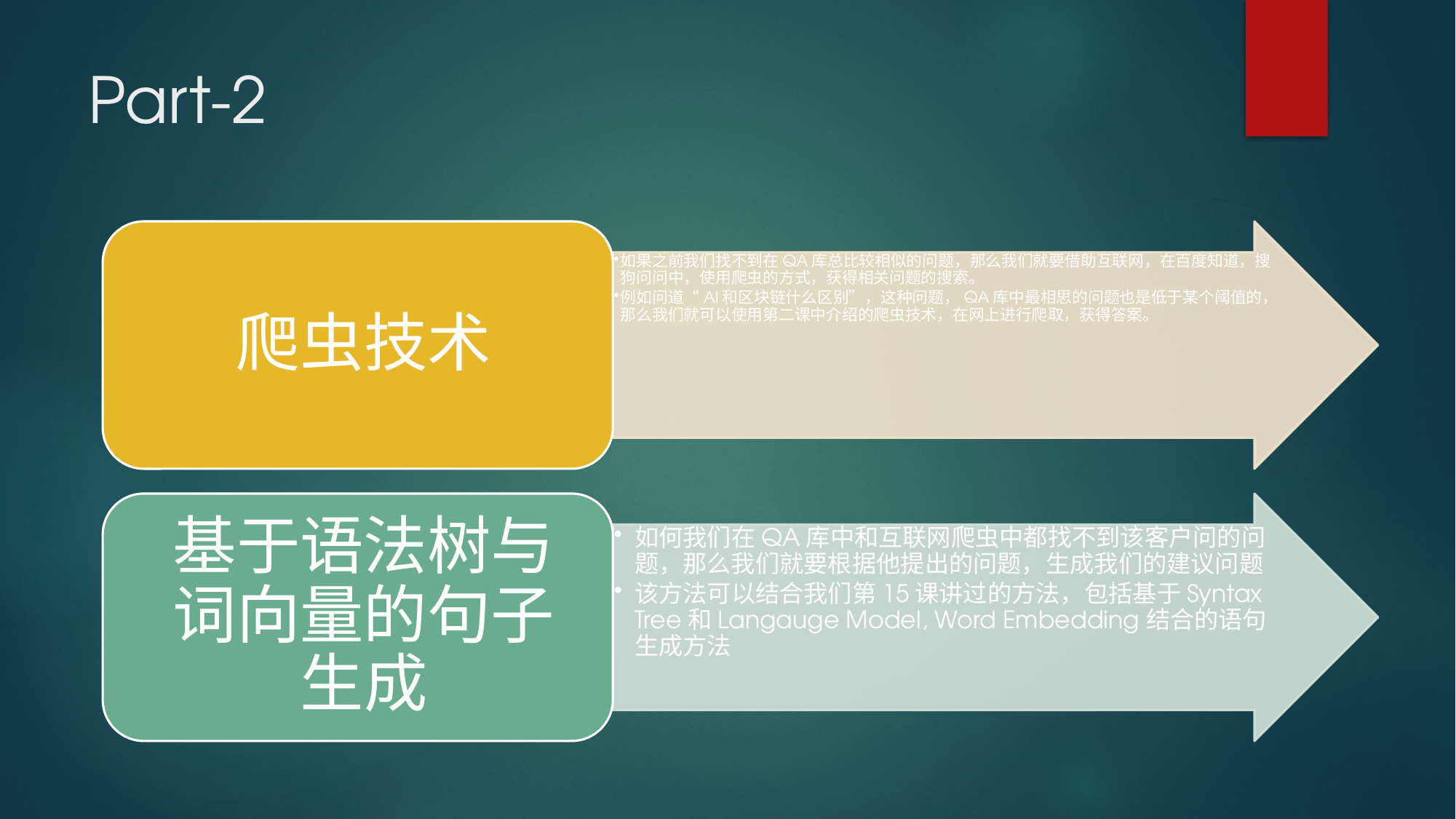

# Part-2
如果之前我们找不到在QA库总比较相似的问题，那么我们就要借助互联网，在百度知道，搜狗问问中，使用爬虫的方式，获得相关问题的搜索。
例如问道“AI和区块链什么区别”，这种问题，QA库中最相思的问题也是低于某个阈值的，那么我们就可以使用第二课中介绍的爬虫技术，在网上进行爬取，获得答案。
爬虫技术
如何我们在QA库中和互联网爬虫中都找不到该客户问的问题，那么我们就要根据他提出的问题，生成我们的建议问题
该方法可以结合我们第15课讲过的方法，包括基于Syntax Tree和Langauge Model, Word Embedding结合的语句生成方法
基于语法树与词向量的句子生成